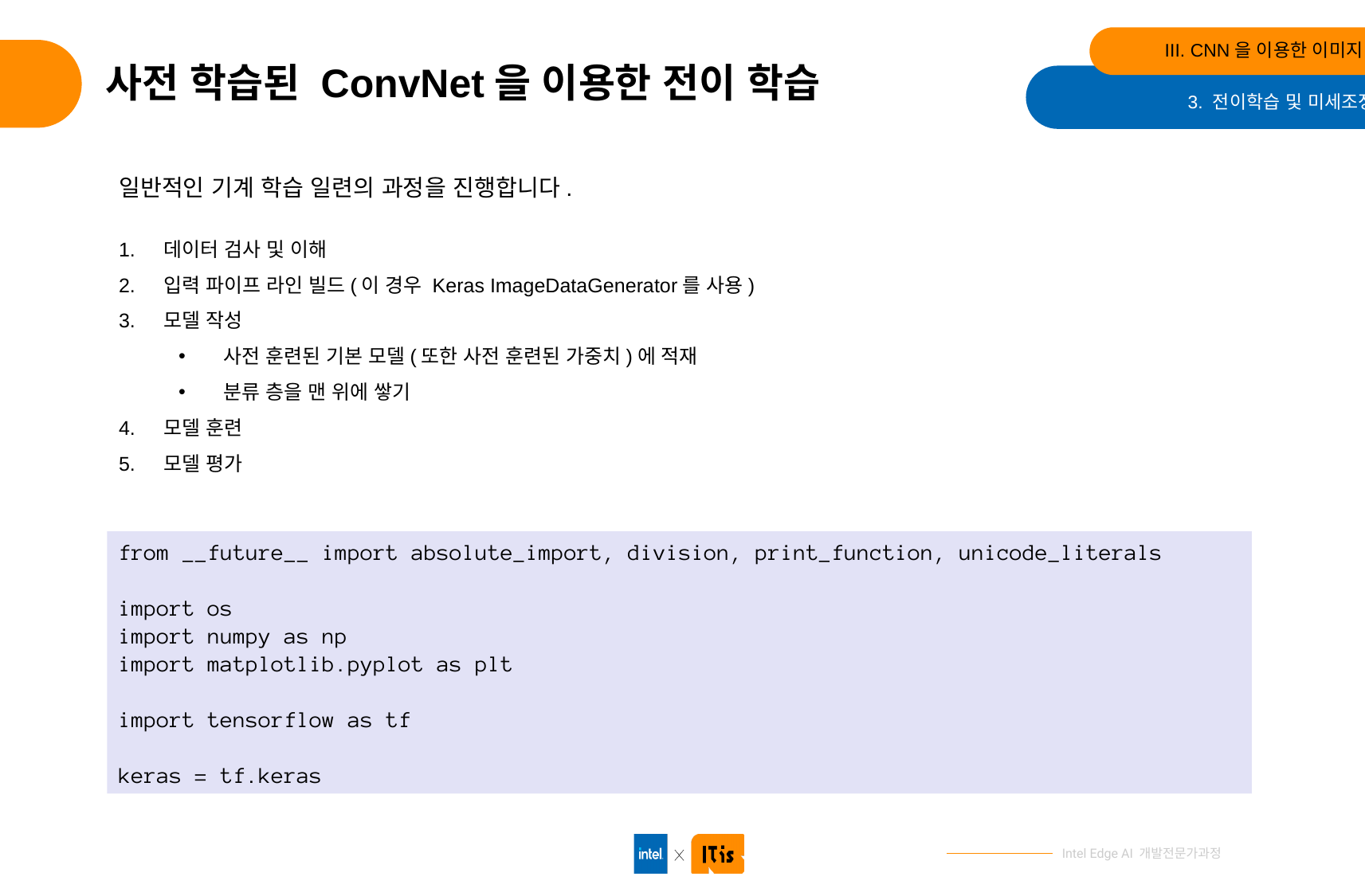

III. CNN을 이용한 이미지 분류
# 사전 학습된 ConvNet을 이용한 전이 학습
3. 전이학습 및 미세조정

일반적인 기계 학습 일련의 과정을 진행합니다.

데이터 검사 및 이해
입력 파이프 라인 빌드(이 경우 Keras ImageDataGenerator를 사용)
모델 작성
사전 훈련된 기본 모델(또한 사전 훈련된 가중치)에 적재
분류 층을 맨 위에 쌓기
모델 훈련
모델 평가
from __future__ import absolute_import, division, print_function, unicode_literals

import os
import numpy as np
import matplotlib.pyplot as plt

import tensorflow as tf

keras = tf.keras